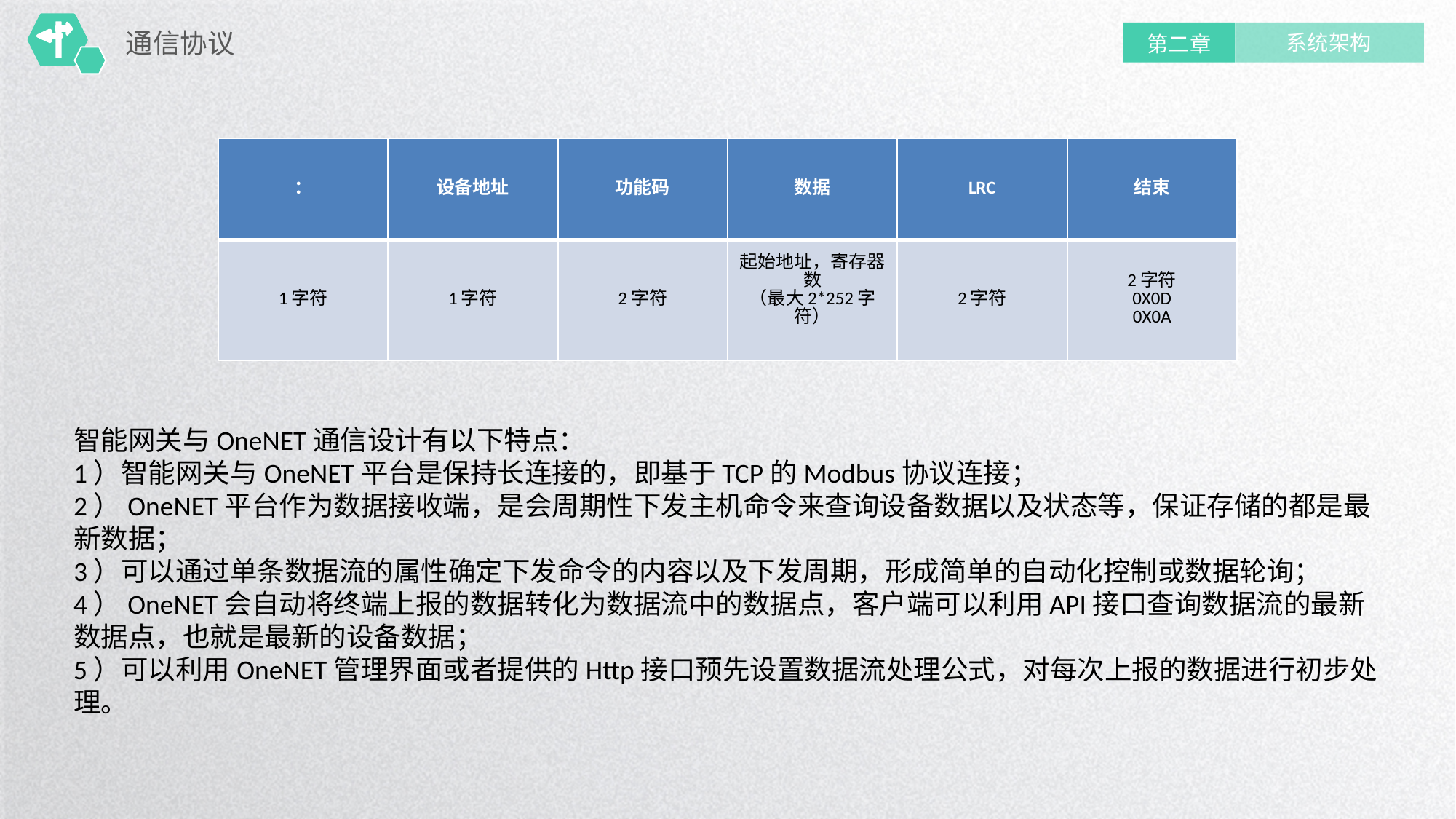

通信协议
系统架构
第二章

| ： | 设备地址 | 功能码 | 数据 | LRC | 结束 |
| --- | --- | --- | --- | --- | --- |
| 1字符 | 1字符 | 2字符 | 起始地址，寄存器数 （最大2\*252字符） | 2字符 | 2字符 0X0D 0X0A |
智能网关与OneNET通信设计有以下特点：
1）智能网关与OneNET平台是保持长连接的，即基于TCP的Modbus协议连接；
2）OneNET平台作为数据接收端，是会周期性下发主机命令来查询设备数据以及状态等，保证存储的都是最新数据；
3）可以通过单条数据流的属性确定下发命令的内容以及下发周期，形成简单的自动化控制或数据轮询；
4）OneNET会自动将终端上报的数据转化为数据流中的数据点，客户端可以利用API接口查询数据流的最新数据点，也就是最新的设备数据；
5）可以利用OneNET管理界面或者提供的Http接口预先设置数据流处理公式，对每次上报的数据进行初步处理。
延时符